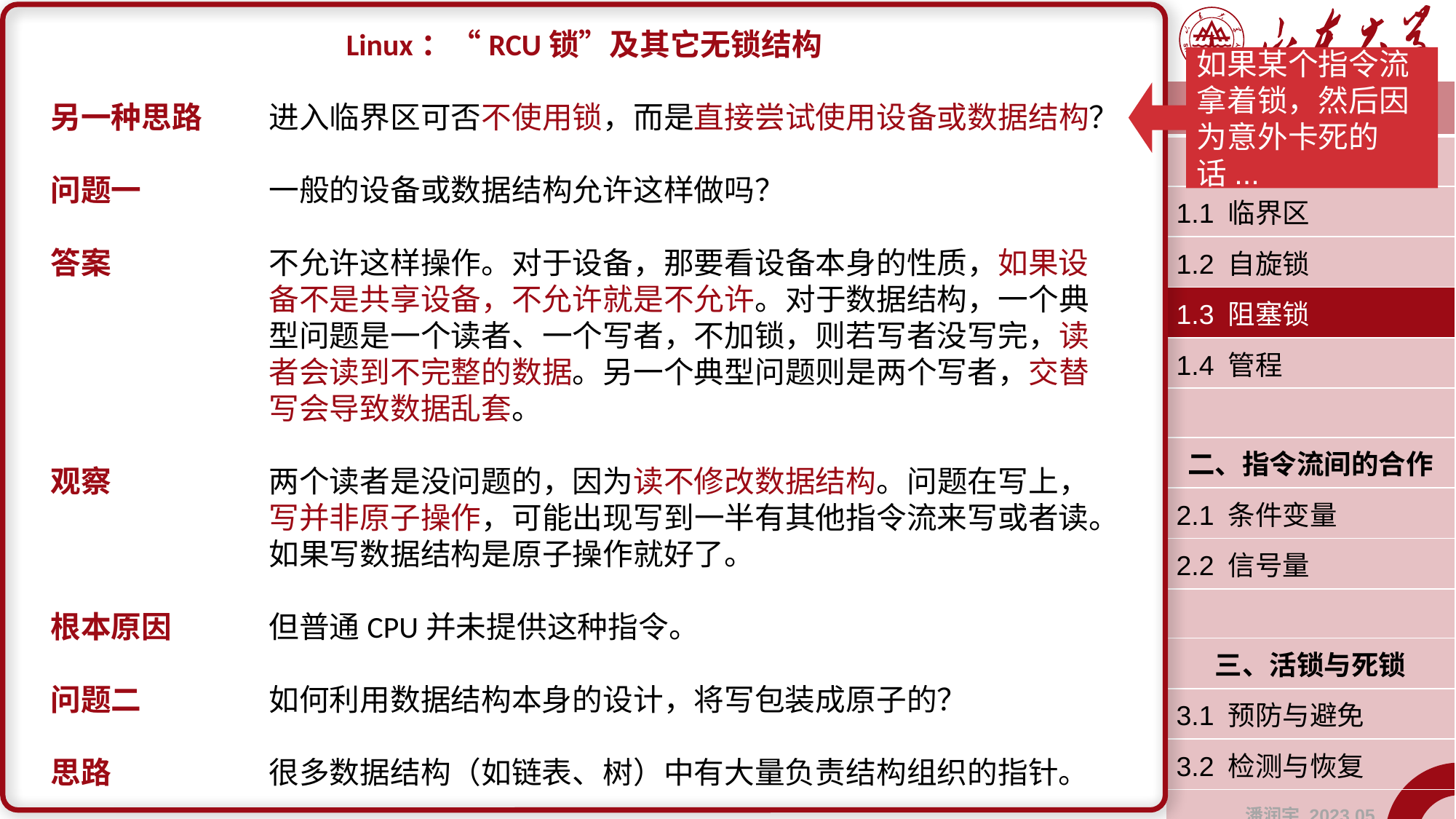

Linux：“RCU锁”及其它无锁结构

另一种思路	进入临界区可否不使用锁，而是直接尝试使用设备或数据结构？

问题一		一般的设备或数据结构允许这样做吗？

答案		不允许这样操作。对于设备，那要看设备本身的性质，如果设		备不是共享设备，不允许就是不允许。对于数据结构，一个典		型问题是一个读者、一个写者，不加锁，则若写者没写完，读		者会读到不完整的数据。另一个典型问题则是两个写者，交替		写会导致数据乱套。

观察		两个读者是没问题的，因为读不修改数据结构。问题在写上，		写并非原子操作，可能出现写到一半有其他指令流来写或者读。		如果写数据结构是原子操作就好了。

根本原因	但普通CPU并未提供这种指令。

问题二		如何利用数据结构本身的设计，将写包装成原子的？

思路		很多数据结构（如链表、树）中有大量负责结构组织的指针。
如果某个指令流拿着锁，然后因为意外卡死的话...
| 互斥与同步 |
| --- |
| 一、指令流间的竞争 |
| 1.1 临界区 |
| 1.2 自旋锁 |
| 1.3 阻塞锁 |
| 1.4 管程 |
|  |
| 二、指令流间的合作 |
| 2.1 条件变量 |
| 2.2 信号量 |
|  |
| 三、活锁与死锁 |
| 3.1 预防与避免 |
| 3.2 检测与恢复 |
| 潘润宇 2023.05 |